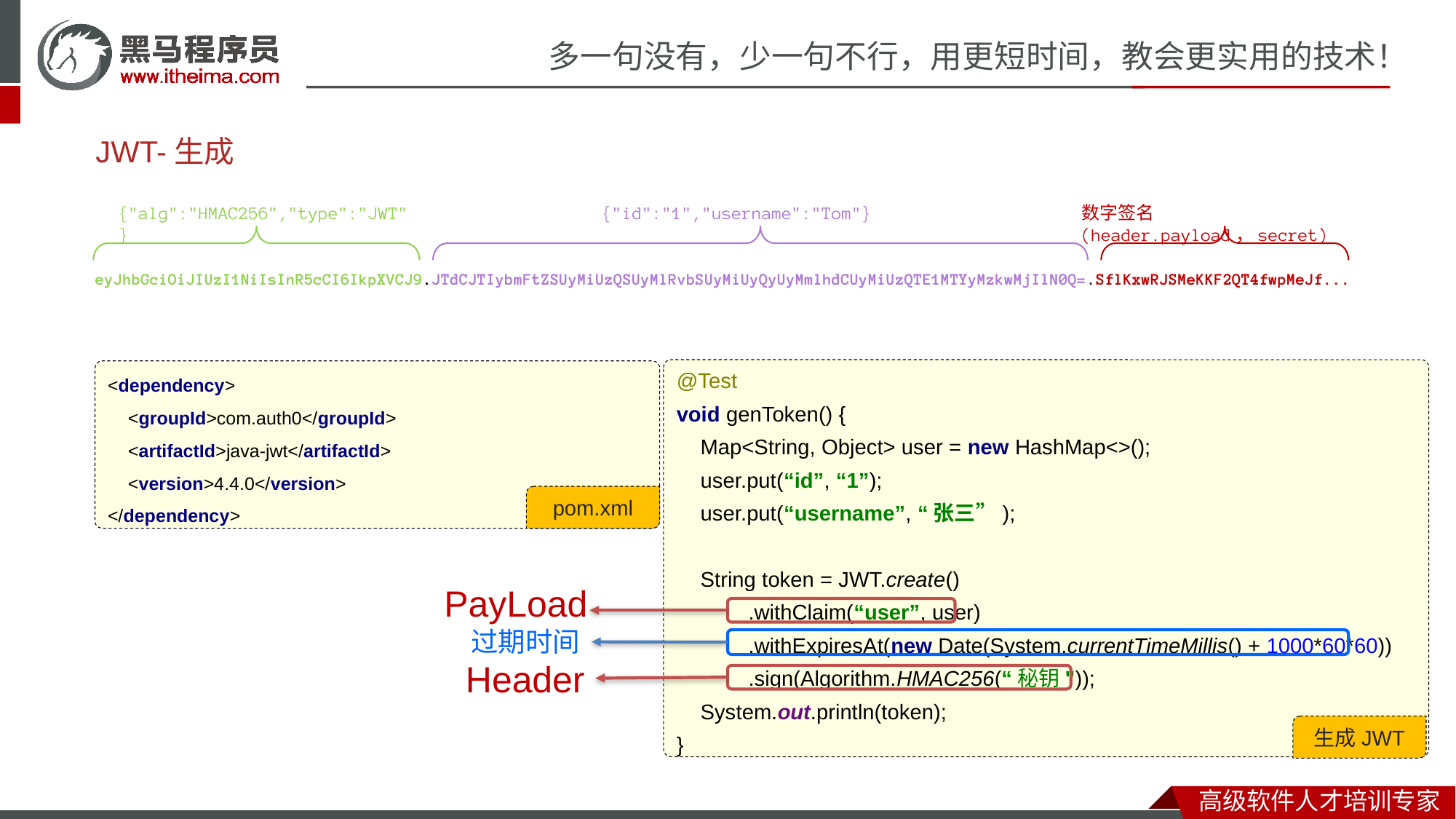

# JWT-生成
{"alg":"HMAC256","type":"JWT"}
{"id":"1","username":"Tom"}
数字签名(header.payload，secret)
eyJhbGciOiJIUzI1NiIsInR5cCI6IkpXVCJ9.JTdCJTIybmFtZSUyMiUzQSUyMlRvbSUyMiUyQyUyMmlhdCUyMiUzQTE1MTYyMzkwMjIlN0Q=.SflKxwRJSMeKKF2QT4fwpMeJf...
@Test
void genToken() {
    Map<String, Object> user = new HashMap<>();
    user.put(“id”, “1”);
    user.put(“username”, “张三”);
    String token = JWT.create()
            .withClaim(“user”, user)
            .withExpiresAt(new Date(System.currentTimeMillis() + 1000*60*60))
            .sign(Algorithm.HMAC256(“秘钥"));
    System.out.println(token);
}
生成JWT
<dependency>
    <groupId>com.auth0</groupId>
    <artifactId>java-jwt</artifactId>
    <version>4.4.0</version>
</dependency>
pom.xml

PayLoad

过期时间

Header